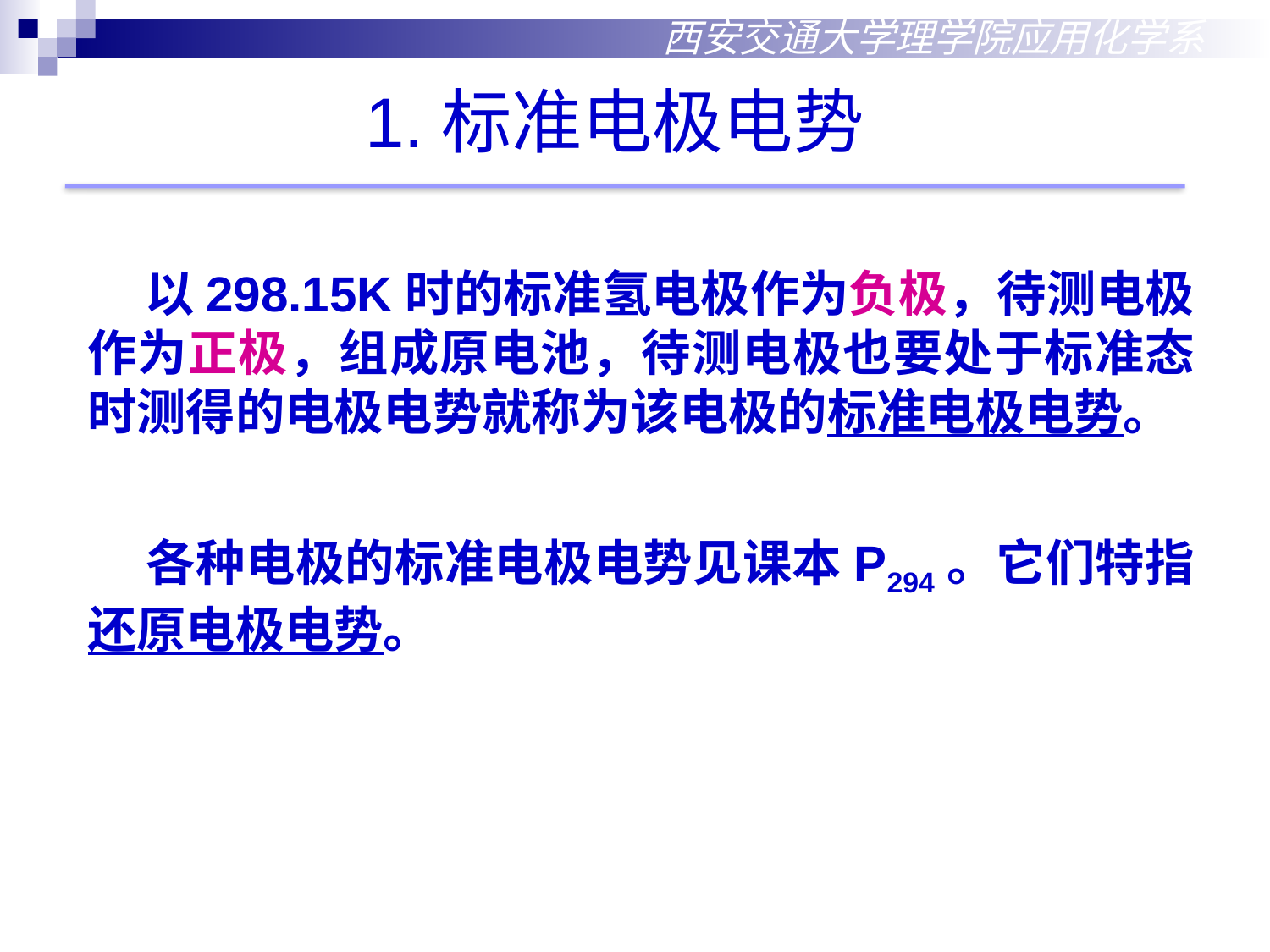

西安交通大学理学院应用化学系
1.标准电极电势

    以298.15K时的标准氢电极作为负极，待测电极作为正极，组成原电池，待测电极也要处于标准态时测得的电极电势就称为该电极的标准电极电势。

    各种电极的标准电极电势见课本P294。它们特指还原电极电势。